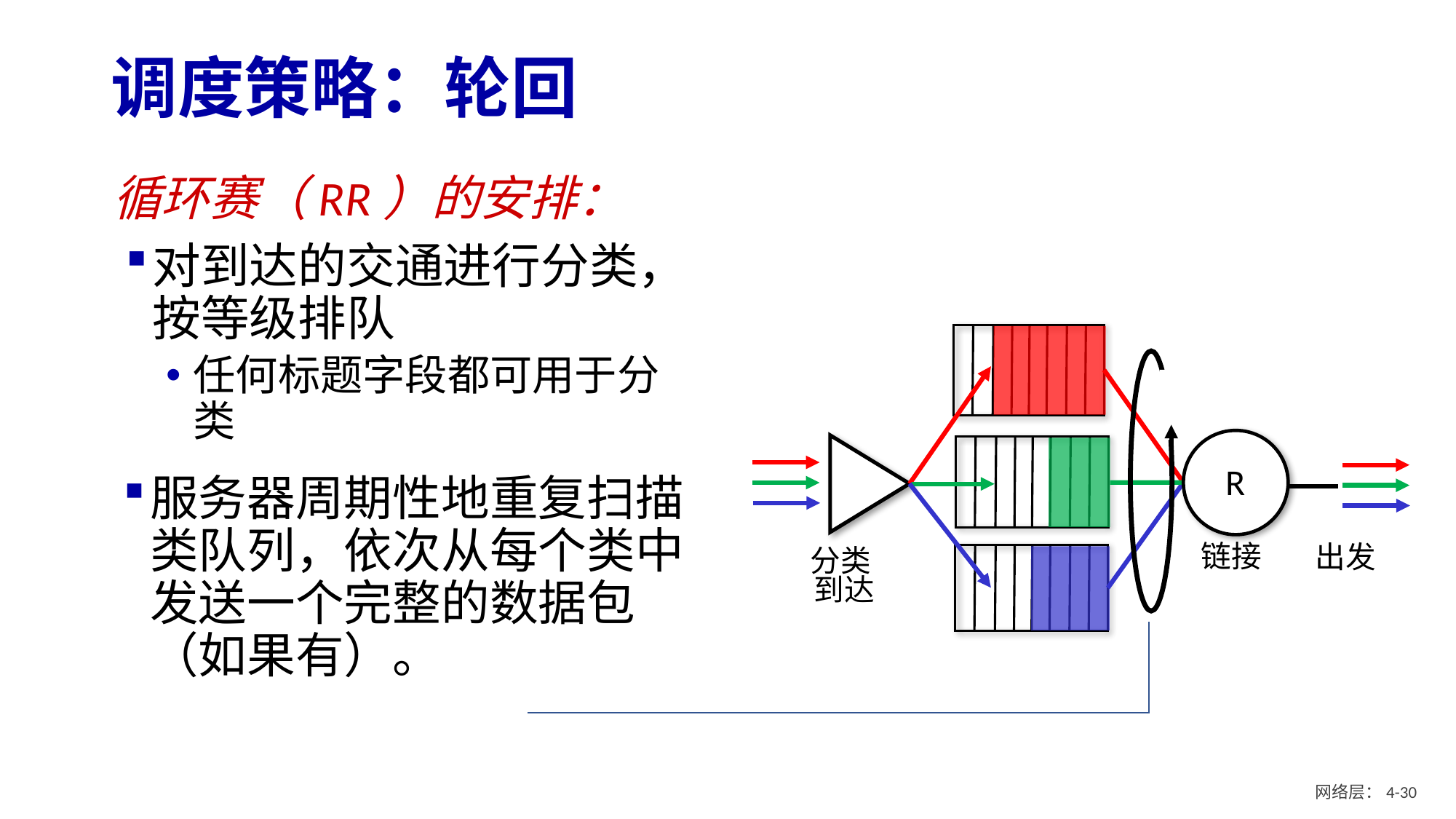

# 调度策略：轮回
循环赛（RR）的安排：
对到达的交通进行分类，按等级排队
任何标题字段都可用于分类

R
链接

服务器周期性地重复扫描类队列，依次从每个类中发送一个完整的数据包（如果有）。
出发
分类
到达

网络层：4-30